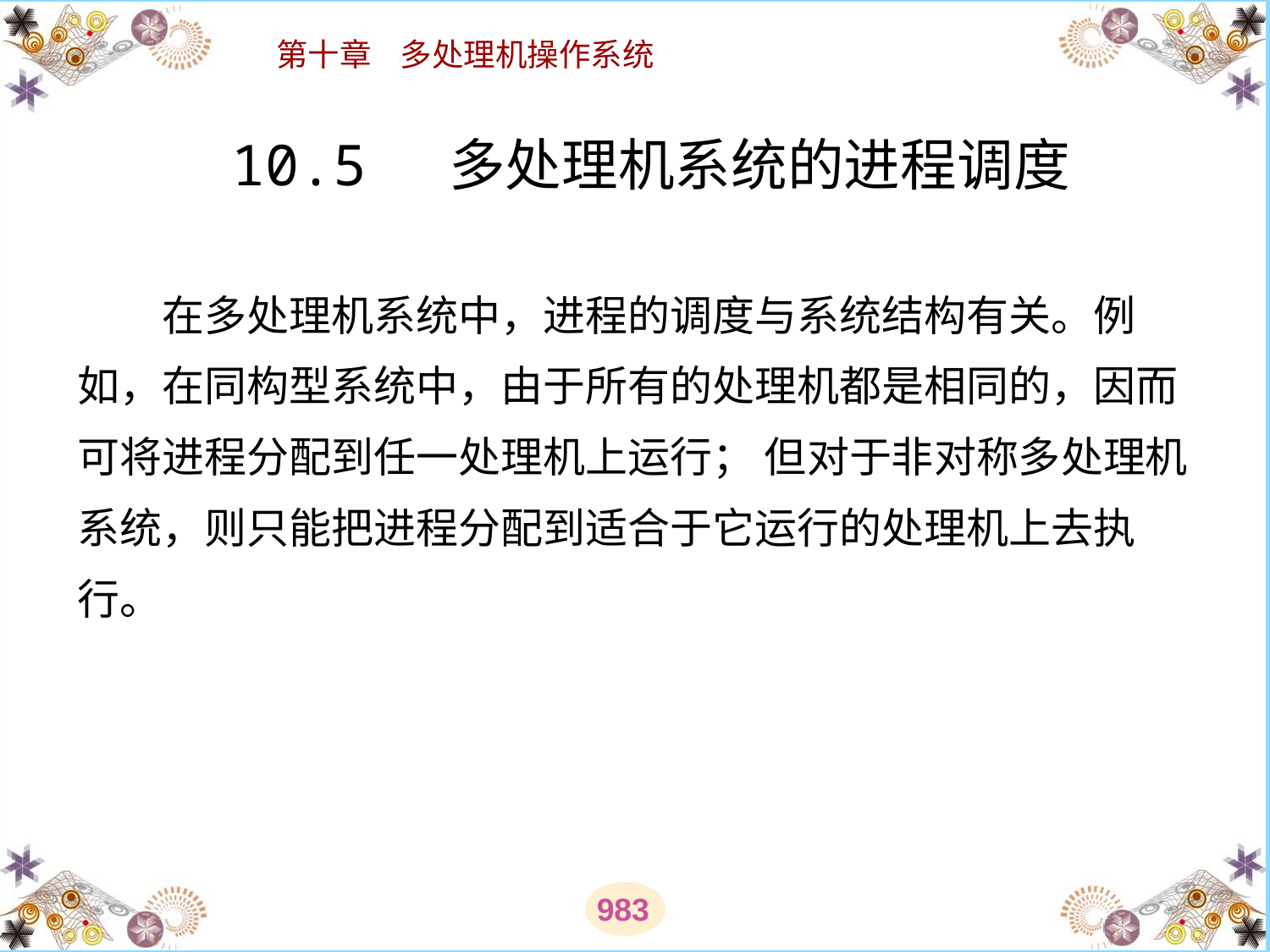

# 10.5  多处理机系统的进程调度 　　在多处理机系统中，进程的调度与系统结构有关。例如，在同构型系统中，由于所有的处理机都是相同的，因而可将进程分配到任一处理机上运行； 但对于非对称多处理机系统，则只能把进程分配到适合于它运行的处理机上去执行。